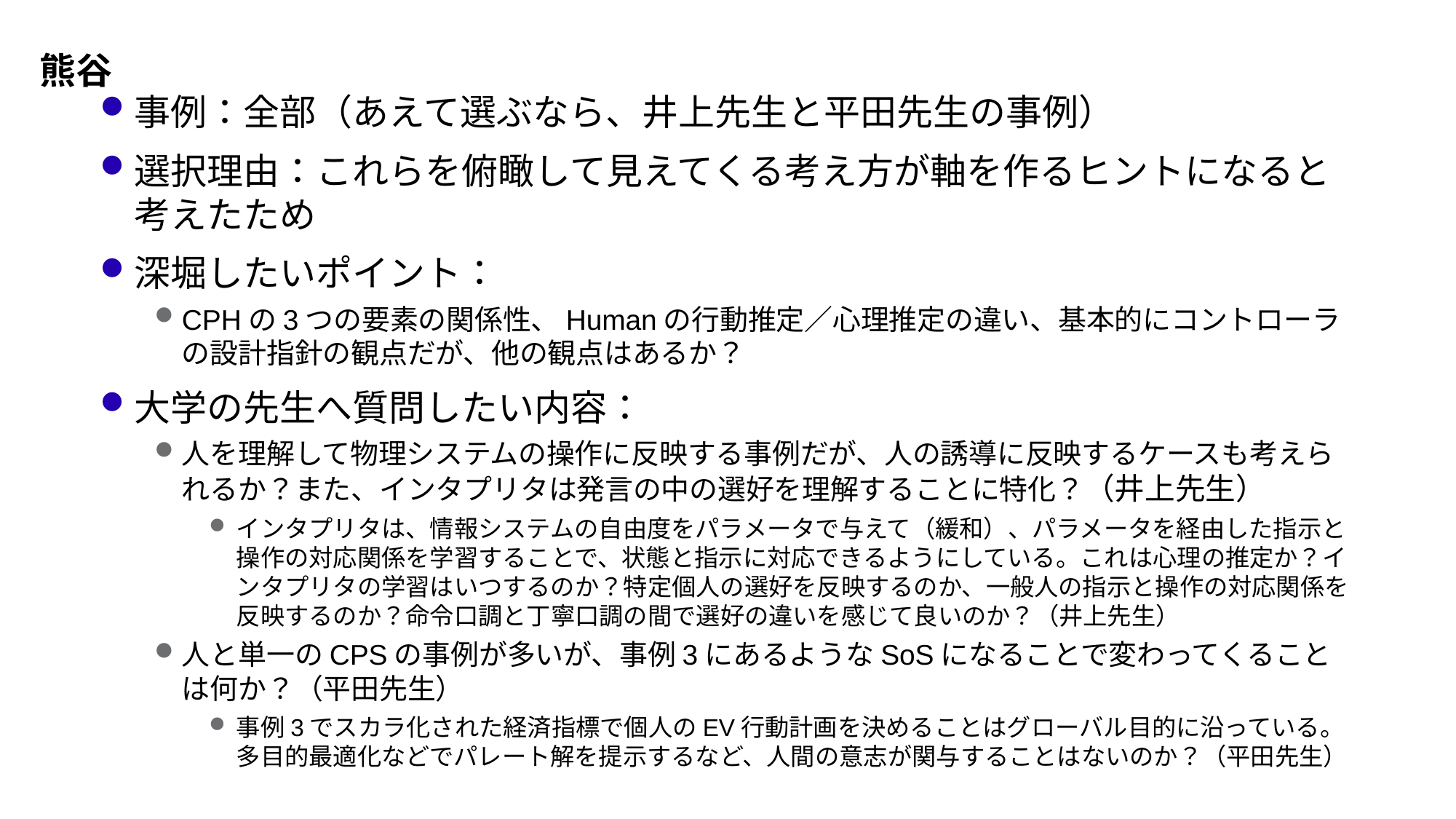

# 熊谷
事例：全部（あえて選ぶなら、井上先生と平田先生の事例）
選択理由：これらを俯瞰して見えてくる考え方が軸を作るヒントになると考えたため
深堀したいポイント：
CPHの3つの要素の関係性、Humanの行動推定／心理推定の違い、基本的にコントローラの設計指針の観点だが、他の観点はあるか？
大学の先生へ質問したい内容：
人を理解して物理システムの操作に反映する事例だが、人の誘導に反映するケースも考えられるか？また、インタプリタは発言の中の選好を理解することに特化？（井上先生）
インタプリタは、情報システムの自由度をパラメータで与えて（緩和）、パラメータを経由した指示と操作の対応関係を学習することで、状態と指示に対応できるようにしている。これは心理の推定か？インタプリタの学習はいつするのか？特定個人の選好を反映するのか、一般人の指示と操作の対応関係を反映するのか？命令口調と丁寧口調の間で選好の違いを感じて良いのか？（井上先生）
人と単一のCPSの事例が多いが、事例3にあるようなSoSになることで変わってくることは何か？（平田先生）
事例3でスカラ化された経済指標で個人のEV行動計画を決めることはグローバル目的に沿っている。多目的最適化などでパレート解を提示するなど、人間の意志が関与することはないのか？（平田先生）